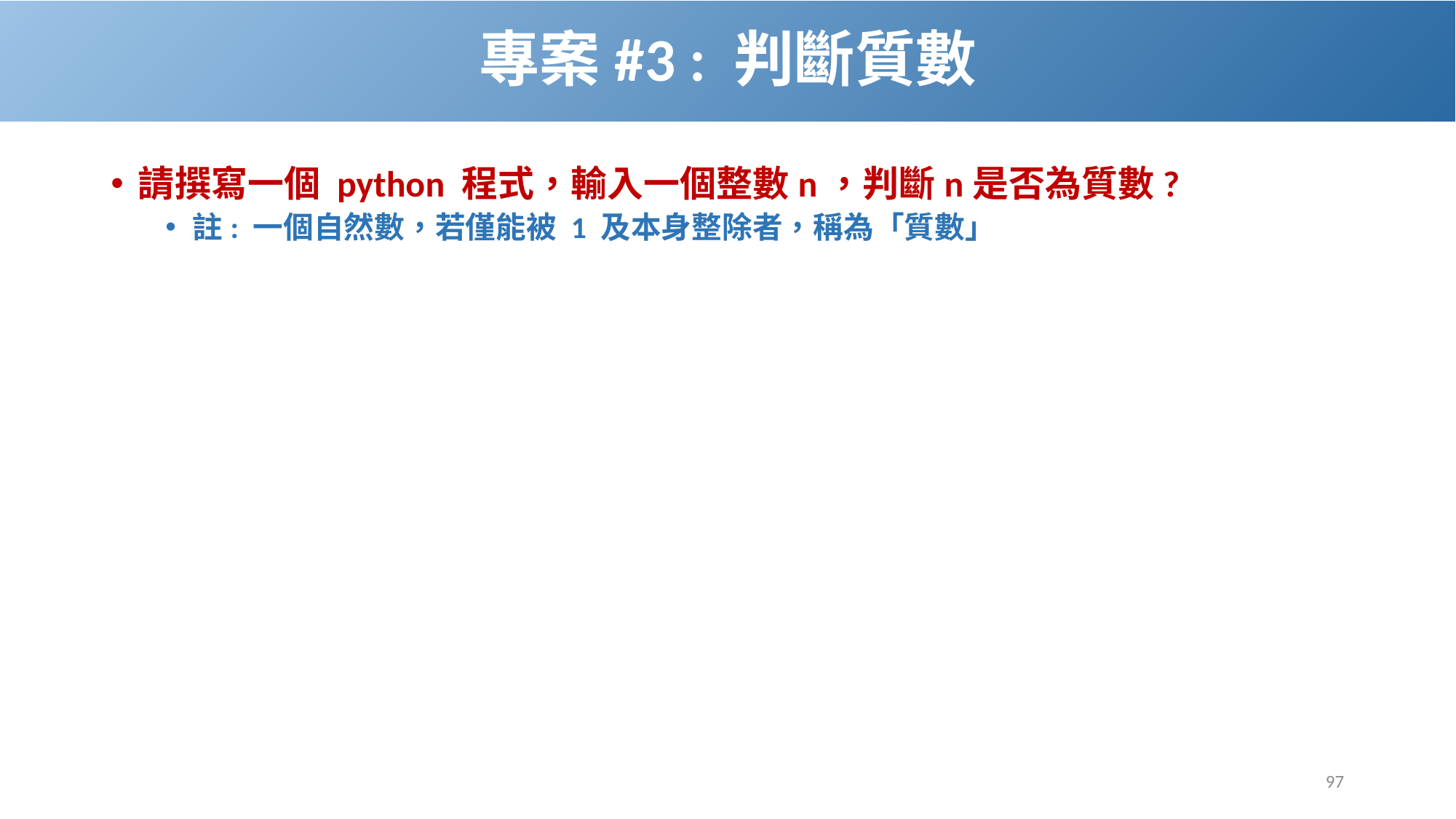

# 專案#3 : 判斷質數
請撰寫一個 python 程式，輸入一個整數n，判斷n是否為質數?
註: 一個自然數，若僅能被 1 及本身整除者，稱為「質數」
97